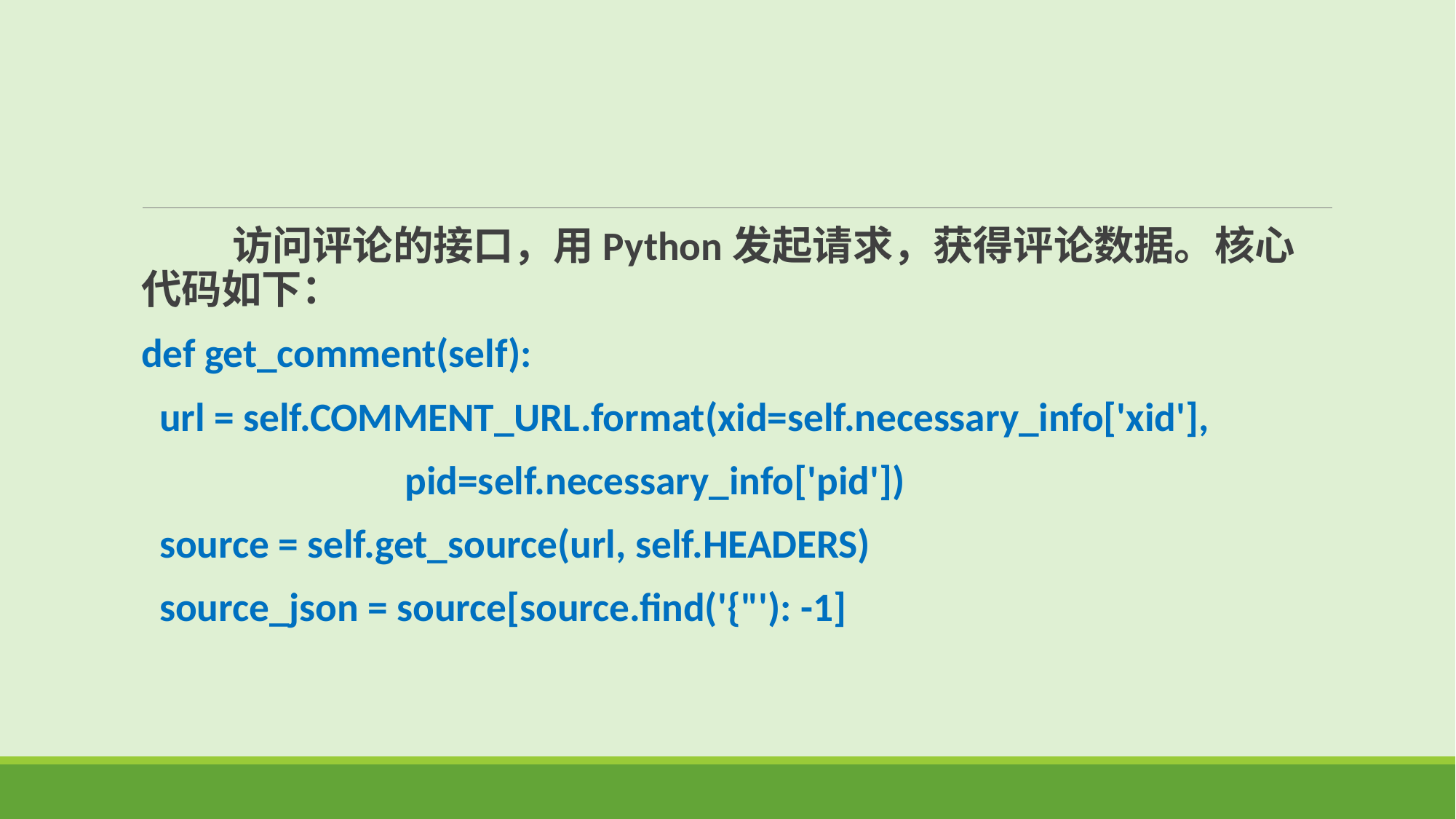

访问评论的接口，用Python发起请求，获得评论数据。核心代码如下：
def get_comment(self):
  url = self.COMMENT_URL.format(xid=self.necessary_info['xid'],
                             pid=self.necessary_info['pid'])
  source = self.get_source(url, self.HEADERS)
  source_json = source[source.find('{"'): -1]